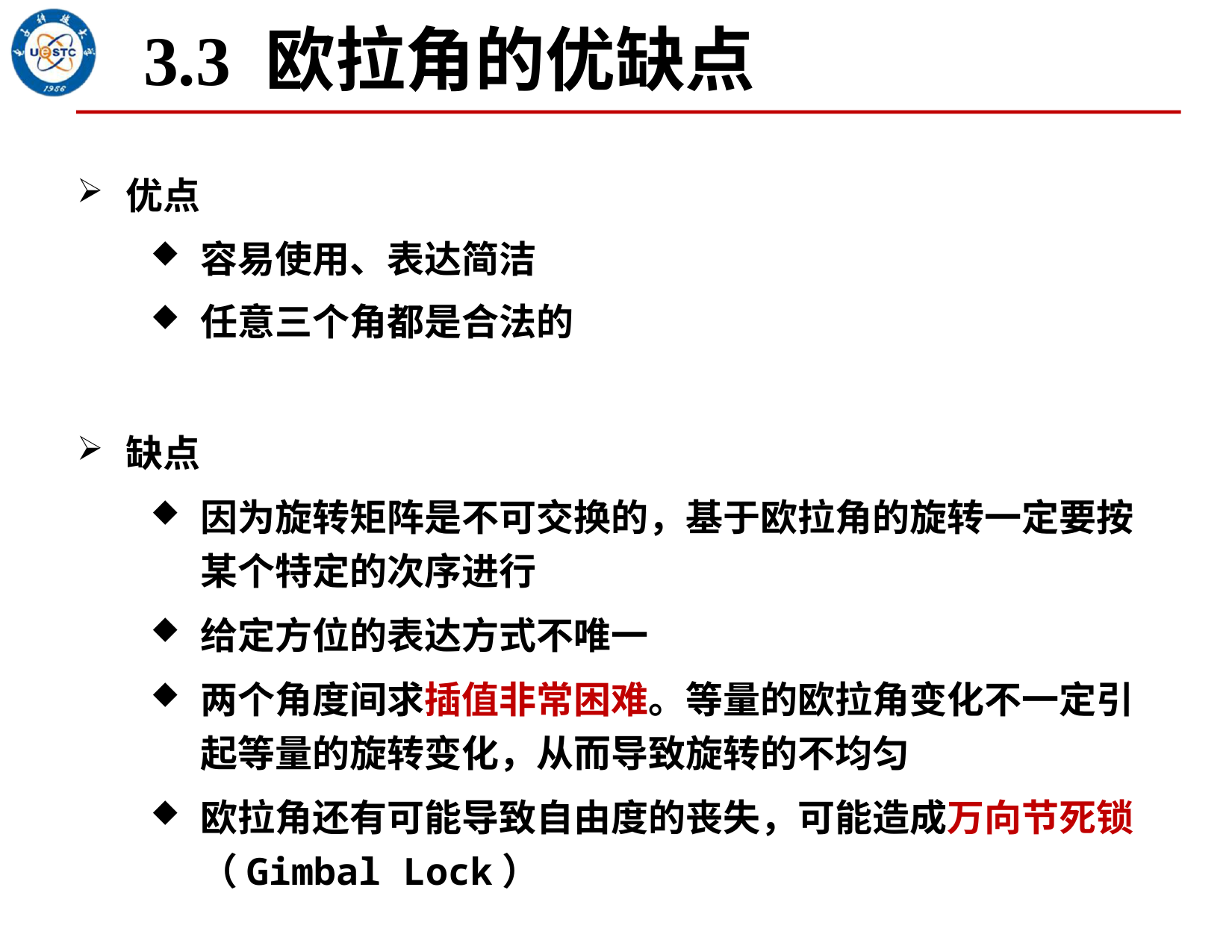

# 3.3 欧拉角的优缺点
优点
容易使用、表达简洁
任意三个角都是合法的
缺点
因为旋转矩阵是不可交换的，基于欧拉角的旋转一定要按某个特定的次序进行
给定方位的表达方式不唯一
两个角度间求插值非常困难。等量的欧拉角变化不一定引起等量的旋转变化，从而导致旋转的不均匀
欧拉角还有可能导致自由度的丧失，可能造成万向节死锁（Gimbal Lock）